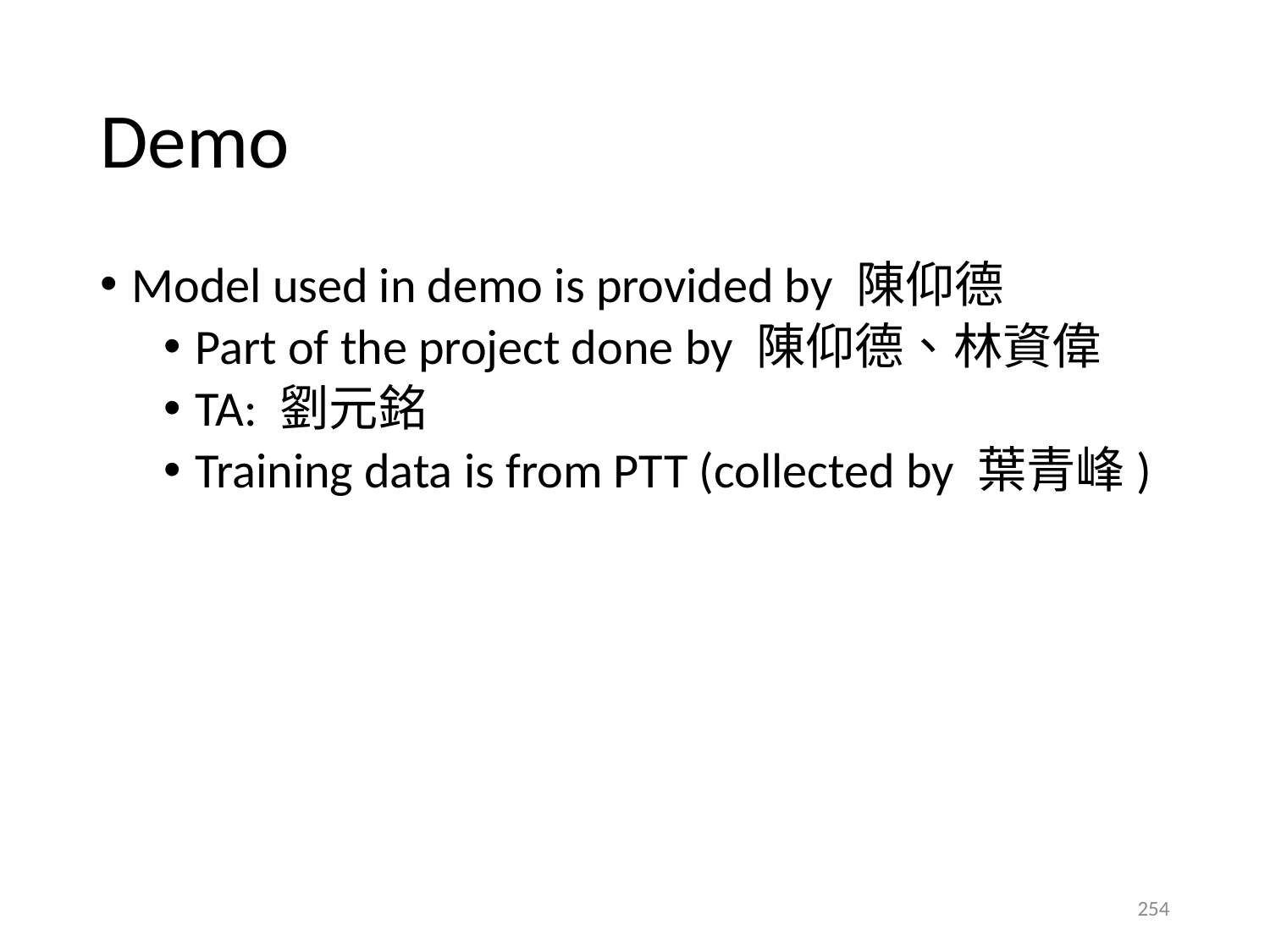

# Demo
Model used in demo is provided by 陳仰德
Part of the project done by 陳仰德、林資偉
TA: 劉元銘
Training data is from PTT (collected by 葉青峰)
254